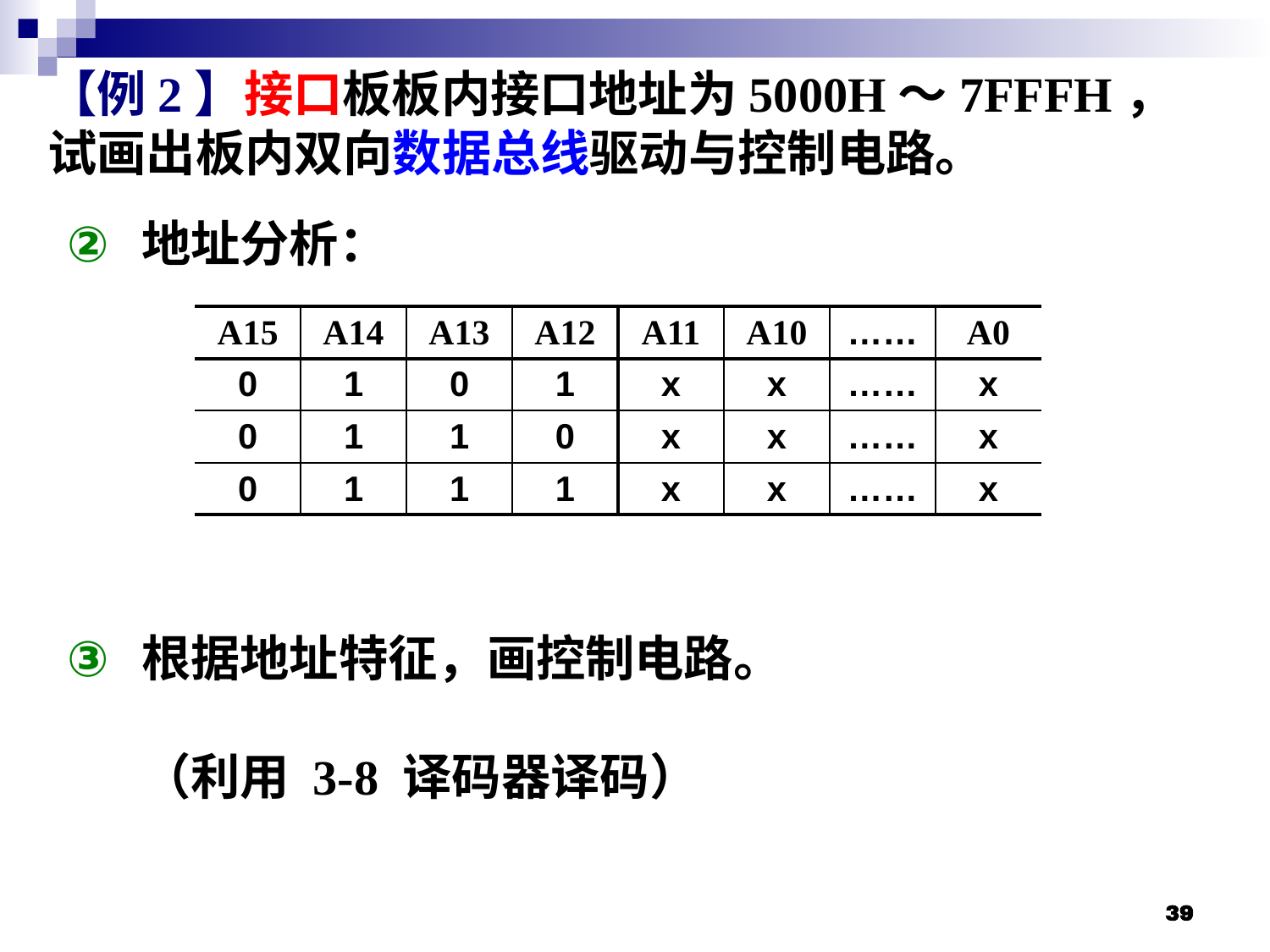

【例2】接口板板内接口地址为5000H～7FFFH，试画出板内双向数据总线驱动与控制电路。
地址分析：

根据地址特征，画控制电路。
（利用 3-8 译码器译码）
| A15 | A14 | A13 | A12 | A11 | A10 | …… | A0 |
| --- | --- | --- | --- | --- | --- | --- | --- |
| 0 | 1 | 0 | 1 | x | x | …… | x |
| 0 | 1 | 1 | 0 | x | x | …… | x |
| 0 | 1 | 1 | 1 | x | x | …… | x |
39